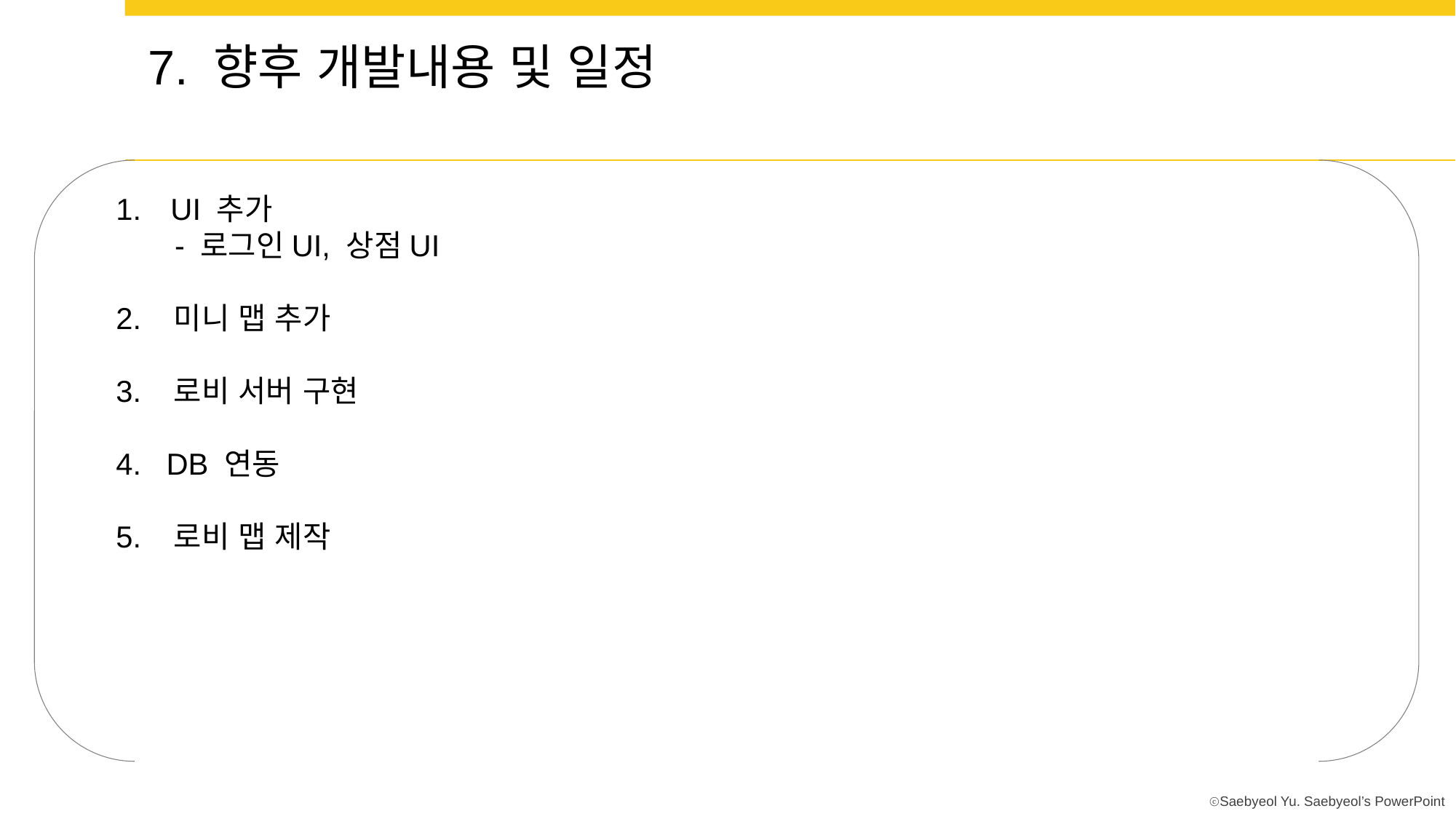

7. 향후 개발내용 및 일정

UI 추가
       - 로그인UI, 상점UI

2.   미니 맵 추가

3.   로비 서버 구현

4.   DB 연동

5.   로비 맵 제작